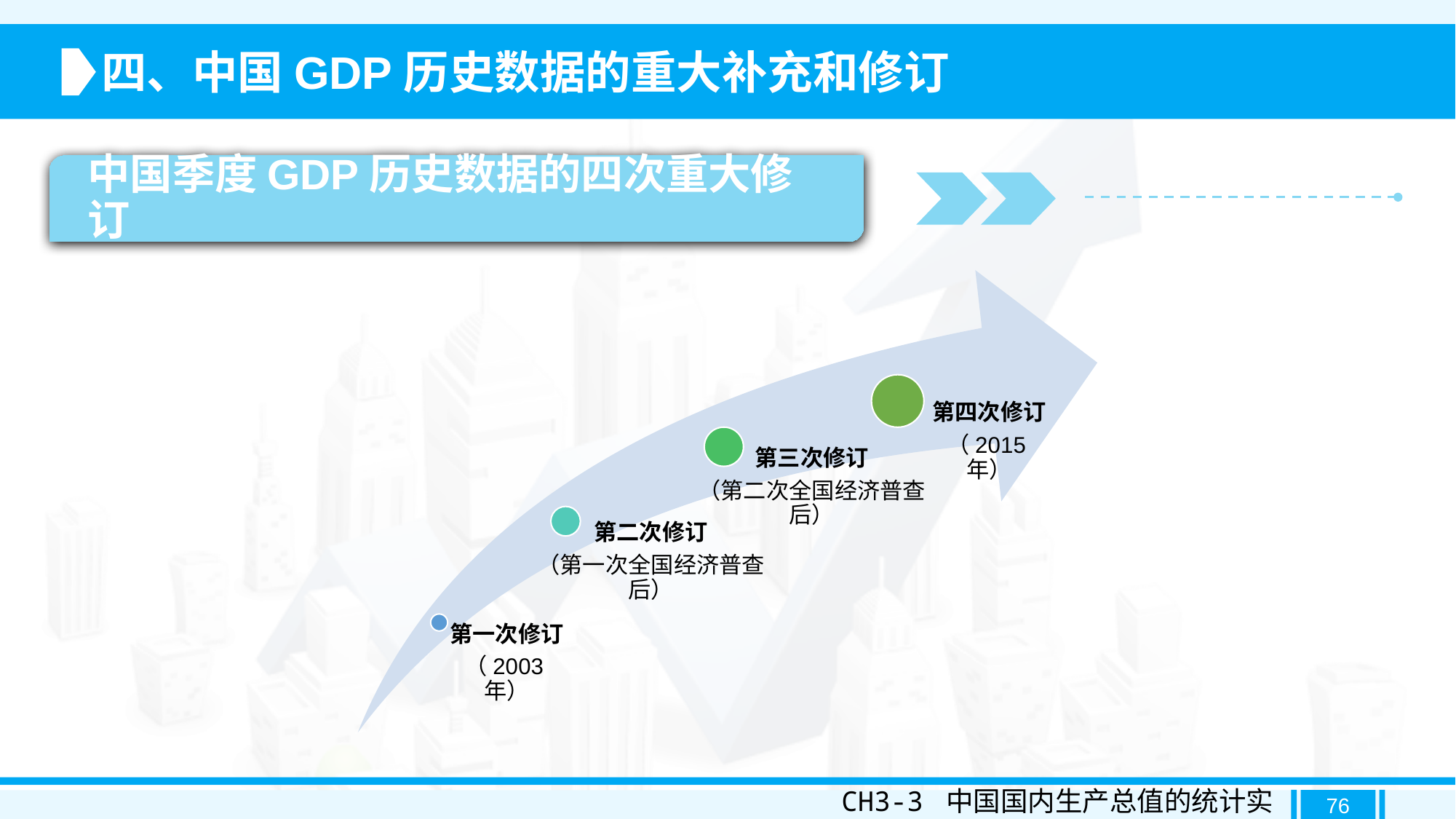

四、中国GDP历史数据的重大补充和修订

中国季度GDP历史数据的四次重大修订

第一次修订
（2003年）
第二次修订
（第一次全国经济普查后）
第三次修订
（第二次全国经济普查后）
第四次修订
（2015年）
CH3-3 中国国内生产总值的统计实践
76